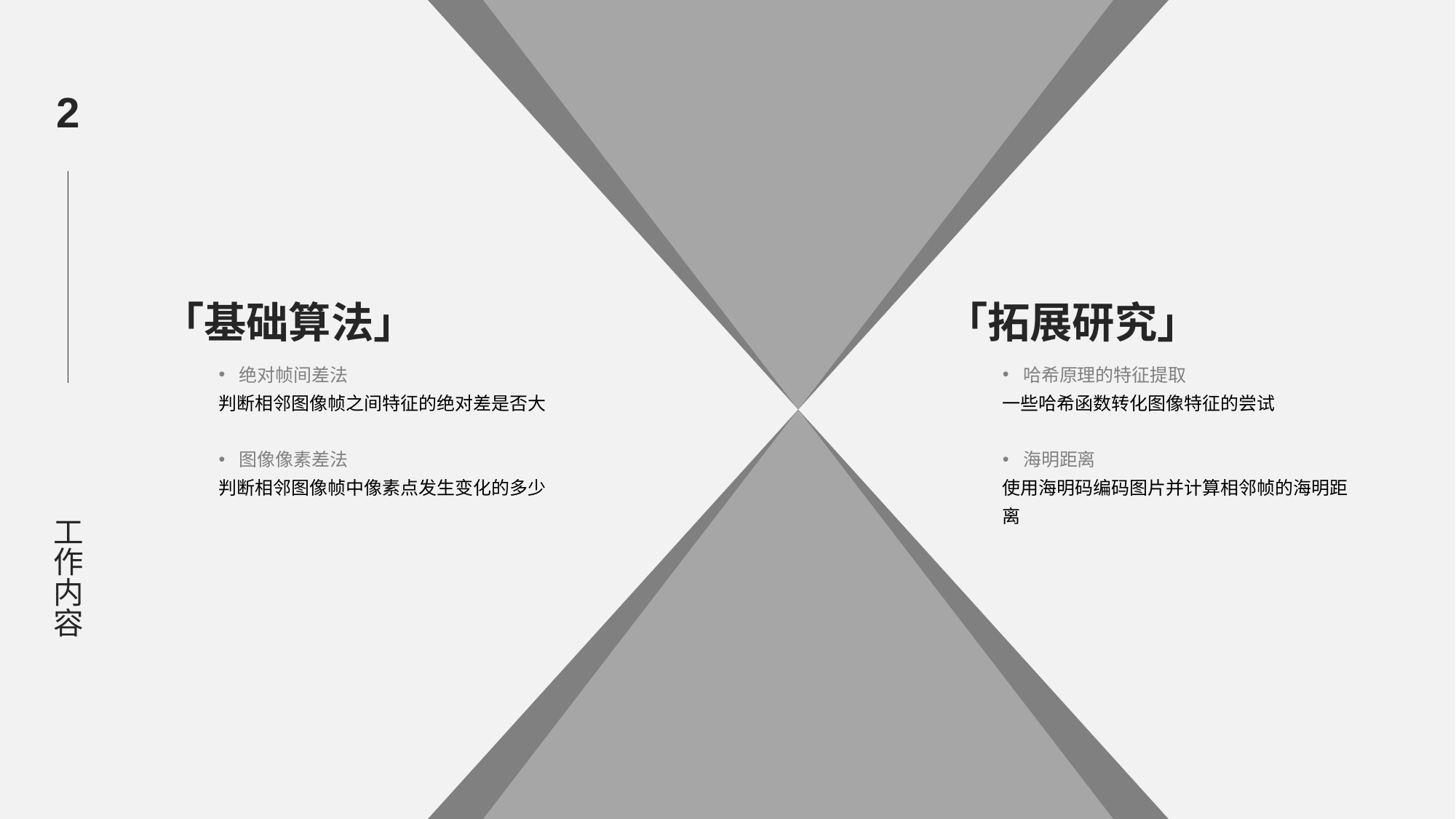

2
「基础算法」
「拓展研究」
绝对帧间差法
判断相邻图像帧之间特征的绝对差是否大

图像像素差法
判断相邻图像帧中像素点发生变化的多少
哈希原理的特征提取
一些哈希函数转化图像特征的尝试

海明距离
使用海明码编码图片并计算相邻帧的海明距离
工作内容